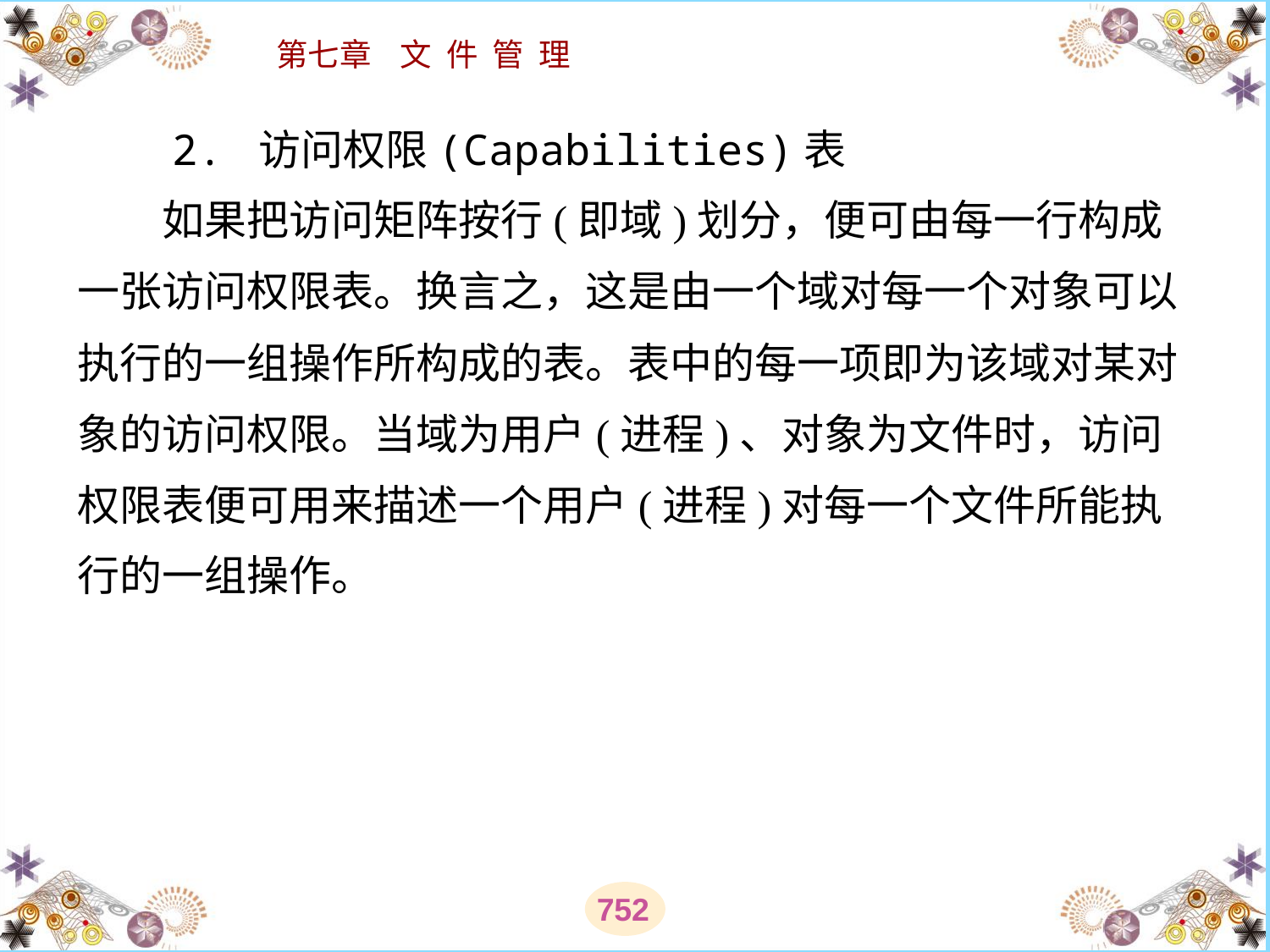

# 2. 访问权限(Capabilities)表 　　如果把访问矩阵按行(即域)划分，便可由每一行构成一张访问权限表。换言之，这是由一个域对每一个对象可以执行的一组操作所构成的表。表中的每一项即为该域对某对象的访问权限。当域为用户(进程)、对象为文件时，访问权限表便可用来描述一个用户(进程)对每一个文件所能执行的一组操作。